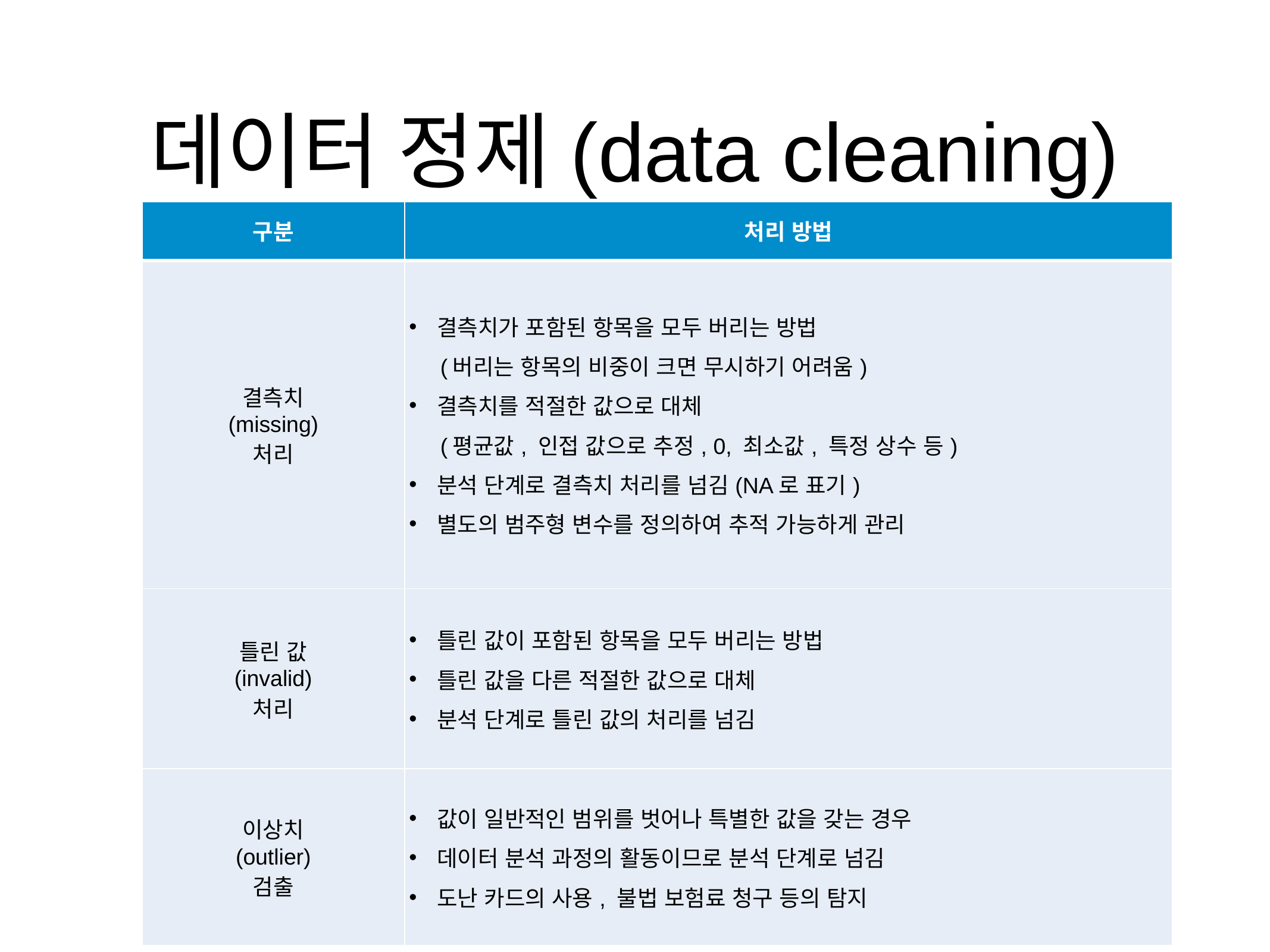

# 데이터 정제(data cleaning)
| 구분 | 처리 방법 |
| --- | --- |
| 결측치 (missing) 처리 | 결측치가 포함된 항목을 모두 버리는 방법 (버리는 항목의 비중이 크면 무시하기 어려움) 결측치를 적절한 값으로 대체 (평균값, 인접 값으로 추정, 0, 최소값, 특정 상수 등) 분석 단계로 결측치 처리를 넘김(NA로 표기) 별도의 범주형 변수를 정의하여 추적 가능하게 관리 |
| 틀린 값 (invalid) 처리 | 틀린 값이 포함된 항목을 모두 버리는 방법 틀린 값을 다른 적절한 값으로 대체 분석 단계로 틀린 값의 처리를 넘김 |
| 이상치 (outlier) 검출 | 값이 일반적인 범위를 벗어나 특별한 값을 갖는 경우 데이터 분석 과정의 활동이므로 분석 단계로 넘김 도난 카드의 사용, 불법 보험료 청구 등의 탐지 |

136